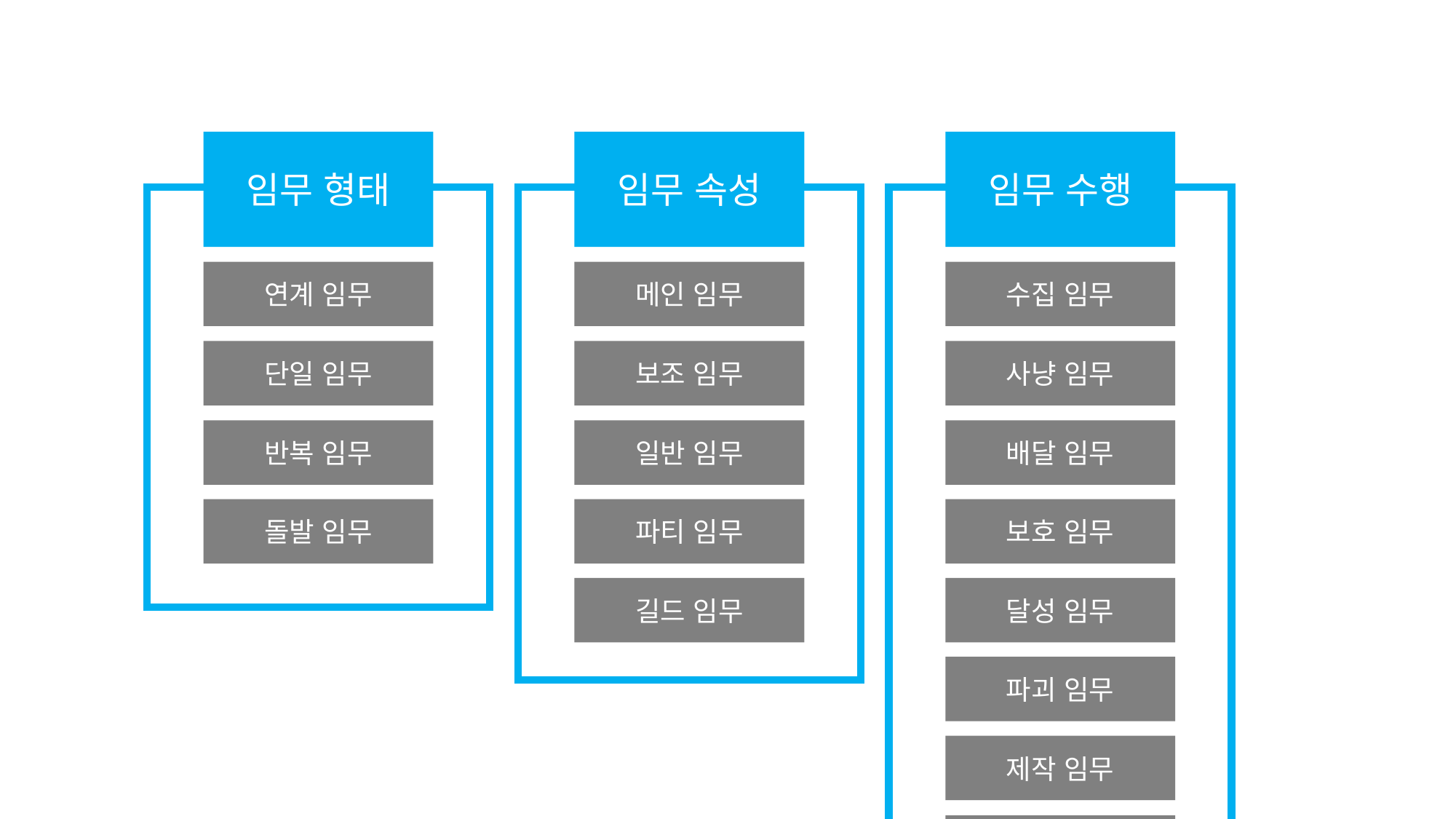

임무 형태
임무 속성
임무 수행

연계 임무
메인 임무
수집 임무
단일 임무
보조 임무
사냥 임무
반복 임무
일반 임무
배달 임무
돌발 임무
파티 임무
보호 임무
길드 임무
달성 임무
파괴 임무
제작 임무
사용 임무
던전 임무